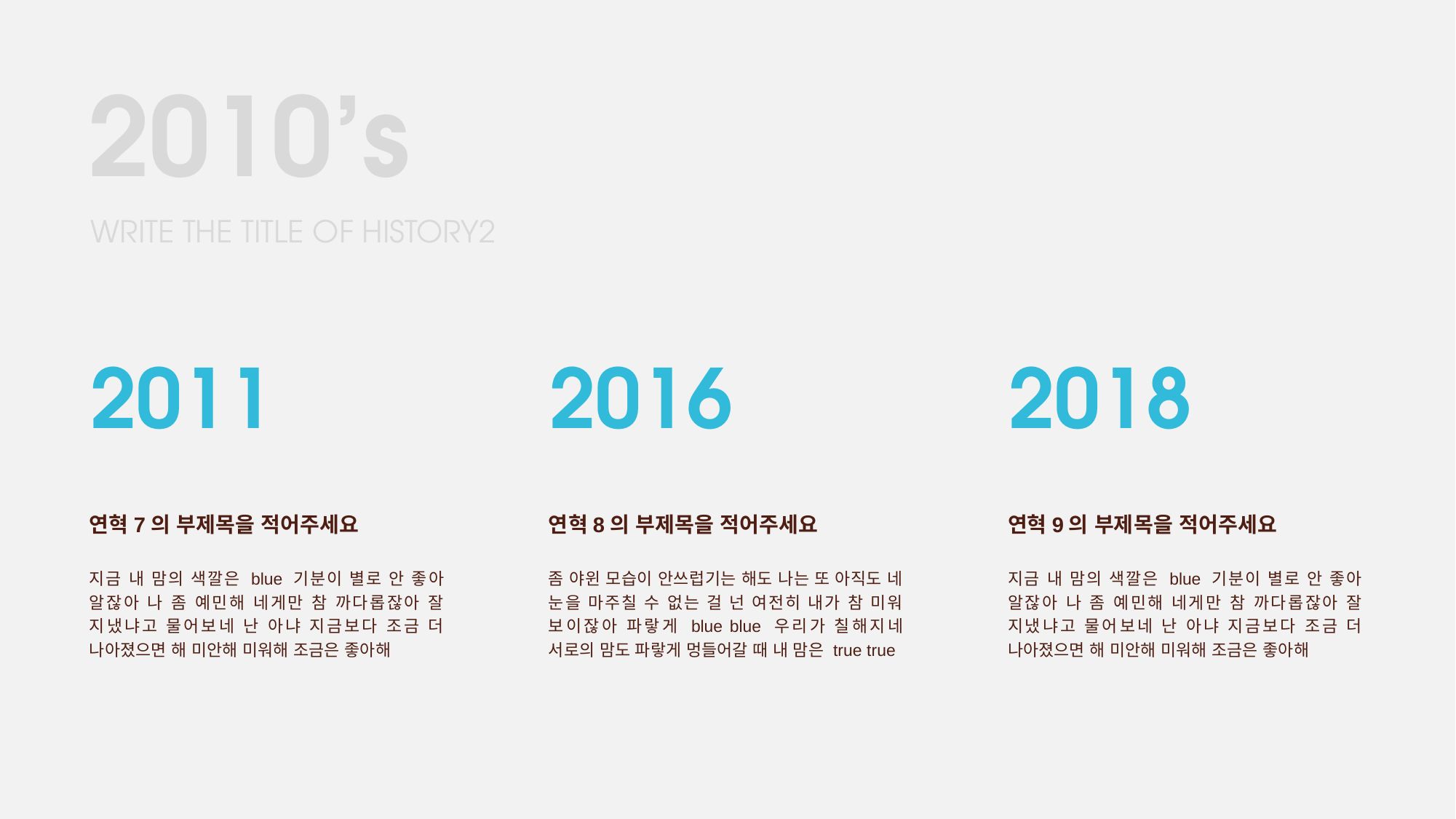

2010’s
WRITE THE TITLE OF HISTORY2
2011
2016
2018
연혁7의 부제목을 적어주세요
연혁8의 부제목을 적어주세요
연혁9의 부제목을 적어주세요
지금 내 맘의 색깔은 blue 기분이 별로 안 좋아 알잖아 나 좀 예민해 네게만 참 까다롭잖아 잘 지냈냐고 물어보네 난 아냐 지금보다 조금 더 나아졌으면 해 미안해 미워해 조금은 좋아해
좀 야윈 모습이 안쓰럽기는 해도 나는 또 아직도 네 눈을 마주칠 수 없는 걸 넌 여전히 내가 참 미워 보이잖아 파랗게 blue blue 우리가 칠해지네 서로의 맘도 파랗게 멍들어갈 때 내 맘은 true true
지금 내 맘의 색깔은 blue 기분이 별로 안 좋아 알잖아 나 좀 예민해 네게만 참 까다롭잖아 잘 지냈냐고 물어보네 난 아냐 지금보다 조금 더 나아졌으면 해 미안해 미워해 조금은 좋아해